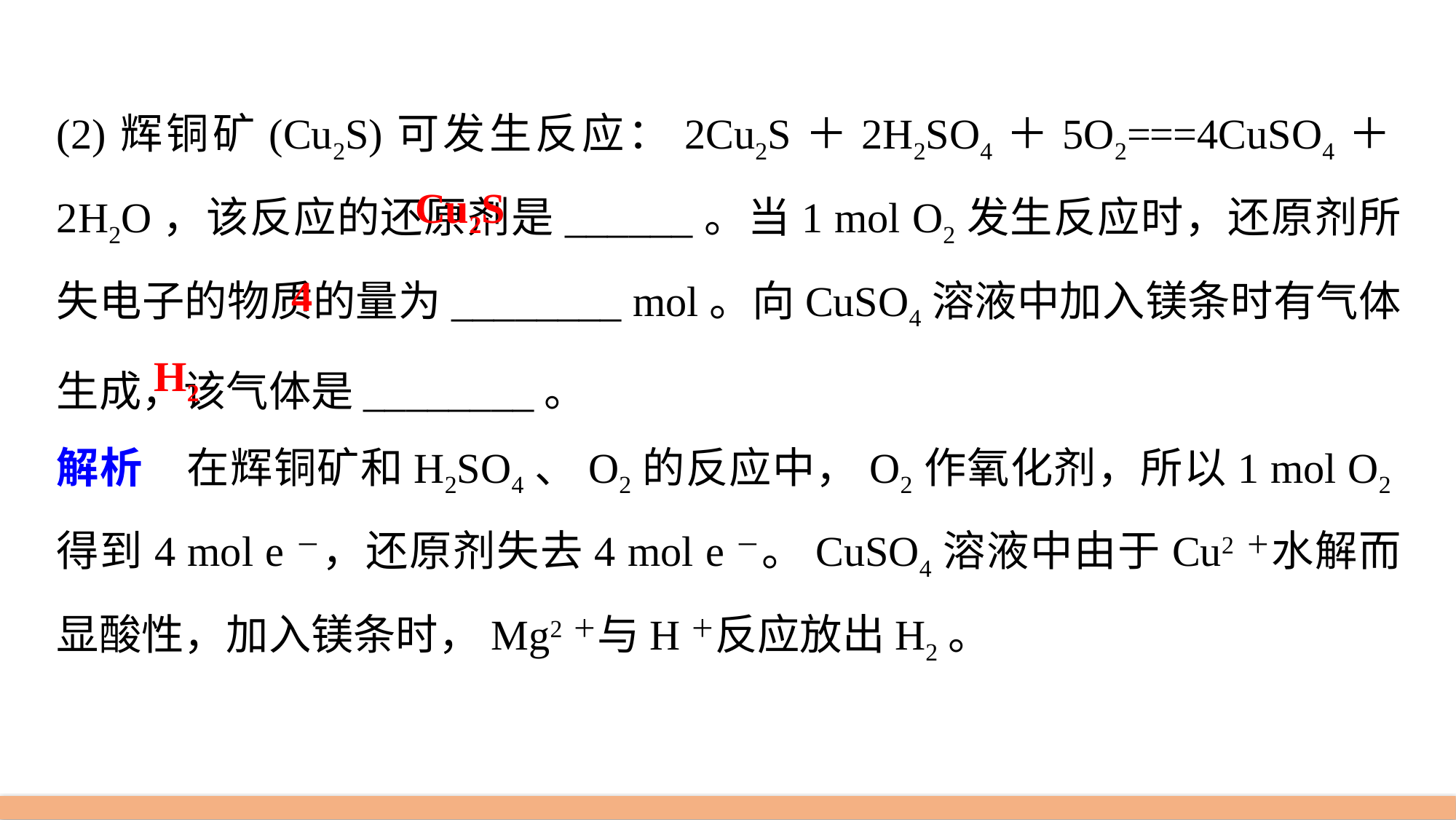

(2)辉铜矿(Cu2S)可发生反应：2Cu2S＋2H2SO4＋5O2===4CuSO4＋2H2O，该反应的还原剂是______。当1 mol O2发生反应时，还原剂所失电子的物质的量为________ mol。向CuSO4溶液中加入镁条时有气体生成，该气体是________。
解析　在辉铜矿和H2SO4、O2的反应中，O2作氧化剂，所以1 mol O2得到4 mol e－，还原剂失去4 mol e－。CuSO4溶液中由于Cu2＋水解而显酸性，加入镁条时，Mg2＋与H＋反应放出H2。
Cu2S
4
H2